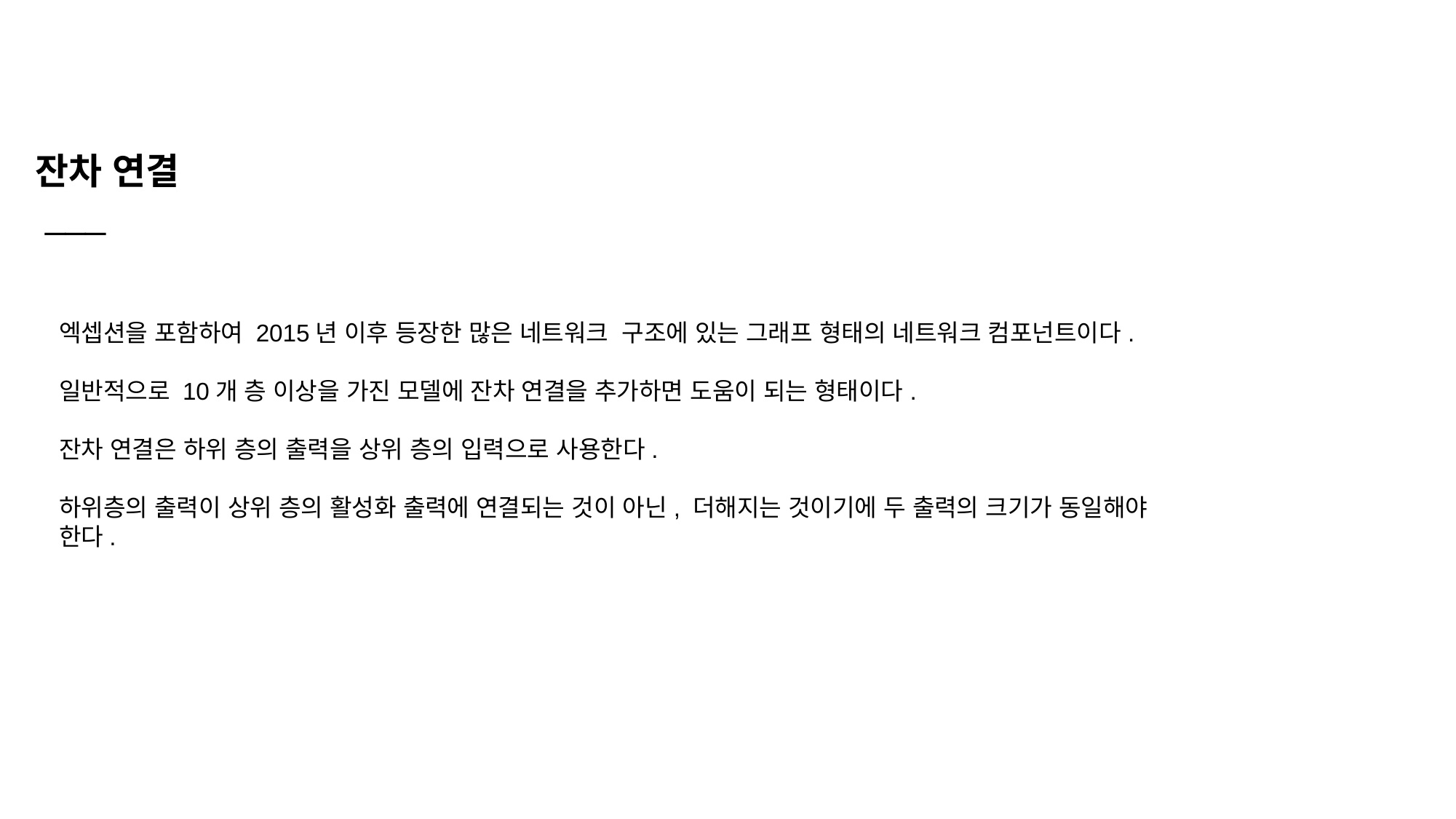

잔차 연결
 ___
엑셉션을 포함하여 2015년 이후 등장한 많은 네트워크  구조에 있는 그래프 형태의 네트워크 컴포넌트이다.

일반적으로 10개 층 이상을 가진 모델에 잔차 연결을 추가하면 도움이 되는 형태이다.

잔차 연결은 하위 층의 출력을 상위 층의 입력으로 사용한다.

하위층의 출력이 상위 층의 활성화 출력에 연결되는 것이 아닌, 더해지는 것이기에 두 출력의 크기가 동일해야 한다.